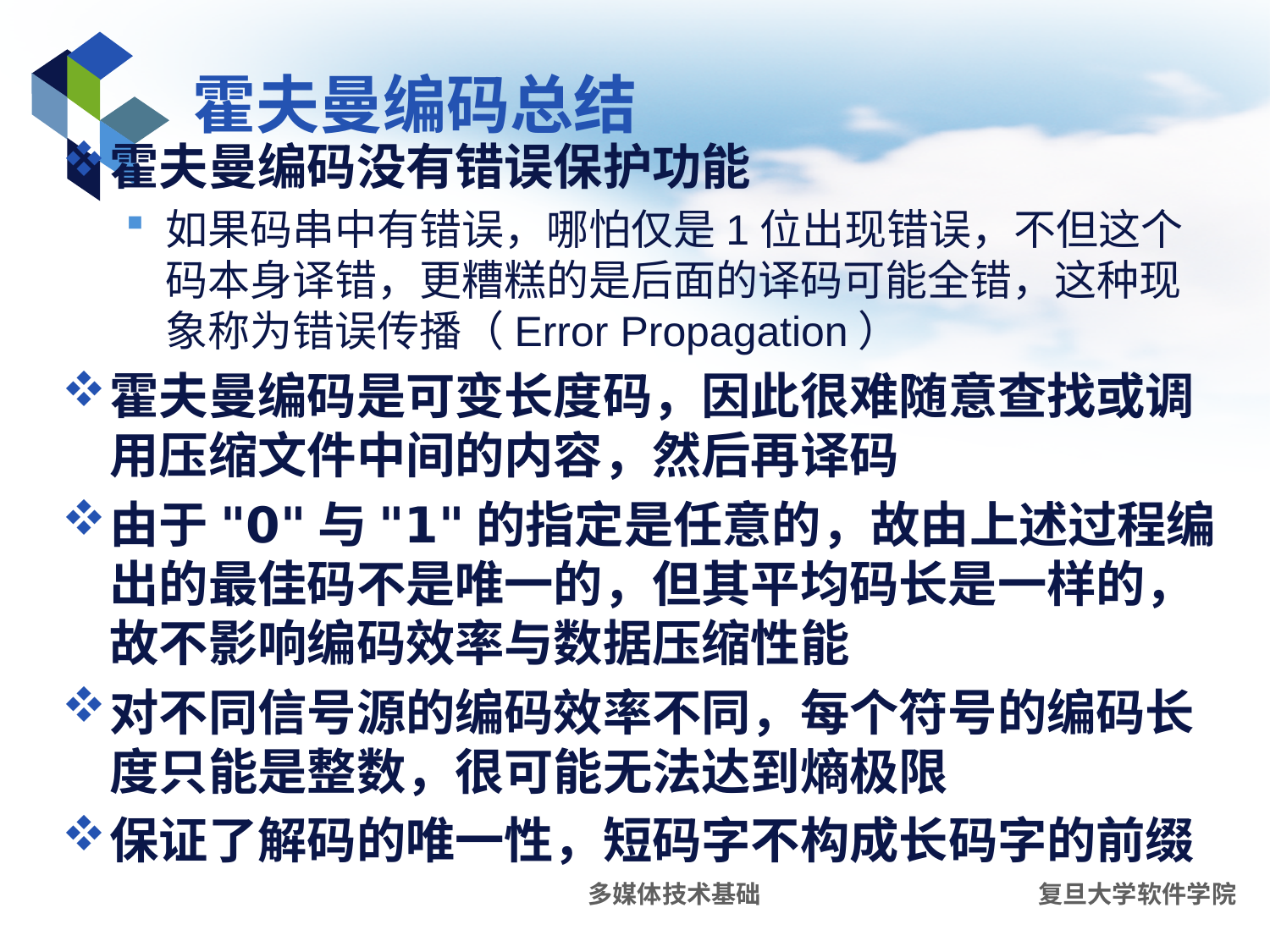

# 霍夫曼编码总结
霍夫曼编码没有错误保护功能
如果码串中有错误，哪怕仅是1位出现错误，不但这个码本身译错，更糟糕的是后面的译码可能全错，这种现象称为错误传播（Error Propagation）
霍夫曼编码是可变长度码，因此很难随意查找或调用压缩文件中间的内容，然后再译码
由于"0"与"1"的指定是任意的，故由上述过程编出的最佳码不是唯一的，但其平均码长是一样的，故不影响编码效率与数据压缩性能
对不同信号源的编码效率不同，每个符号的编码长度只能是整数，很可能无法达到熵极限
保证了解码的唯一性，短码字不构成长码字的前缀

多媒体技术基础